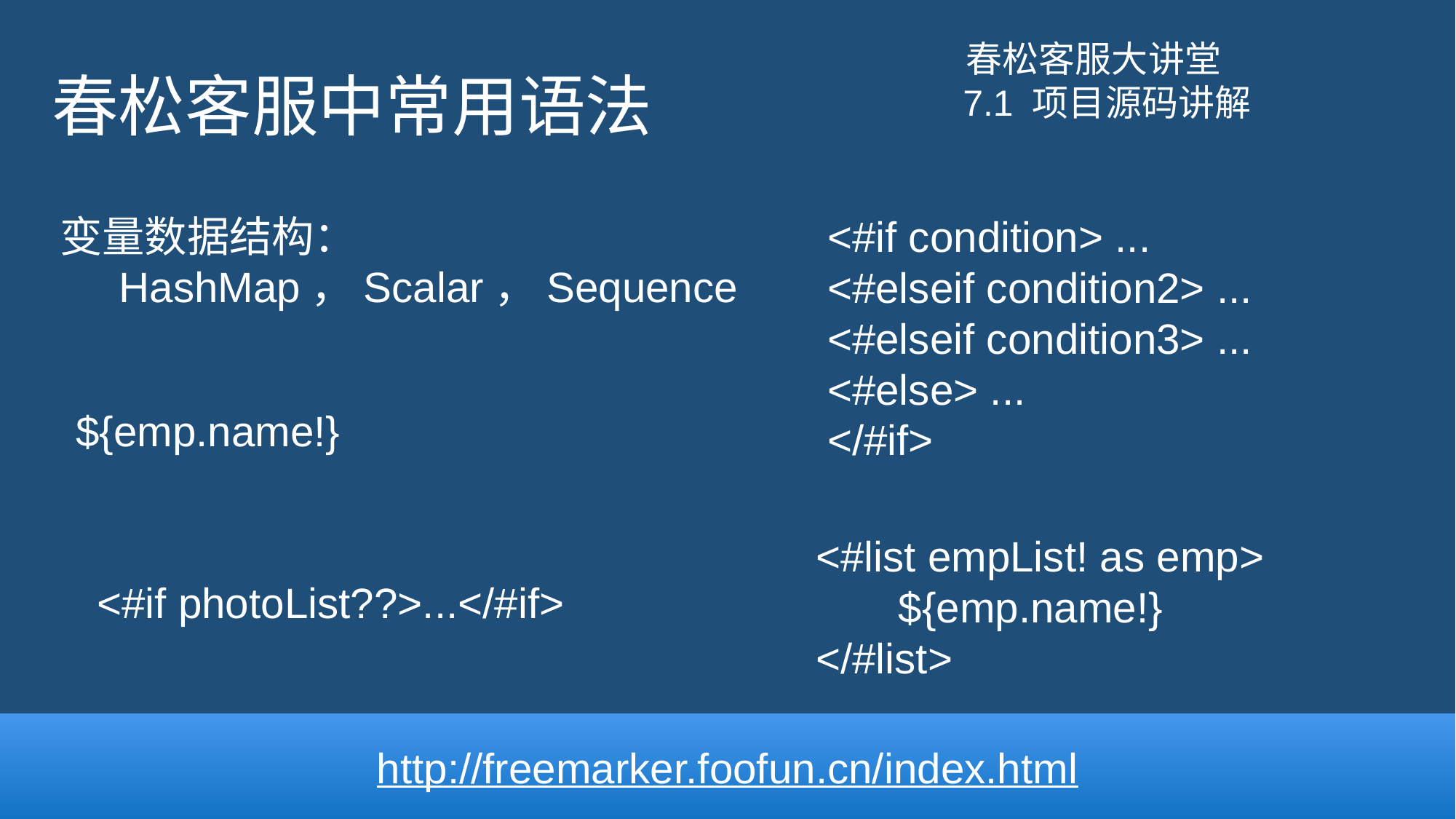

# 春松客服中常用语法
春松客服大讲堂
7.1 项目源码讲解
变量数据结构：
     HashMap，Scalar，Sequence
<#if condition> ...
<#elseif condition2> ...
<#elseif condition3> ...
<#else> ...
</#if>
${emp.name!}
<#list empList! as emp>
       ${emp.name!}
</#list>
<#if photoList??>...</#if>
http://freemarker.foofun.cn/index.html